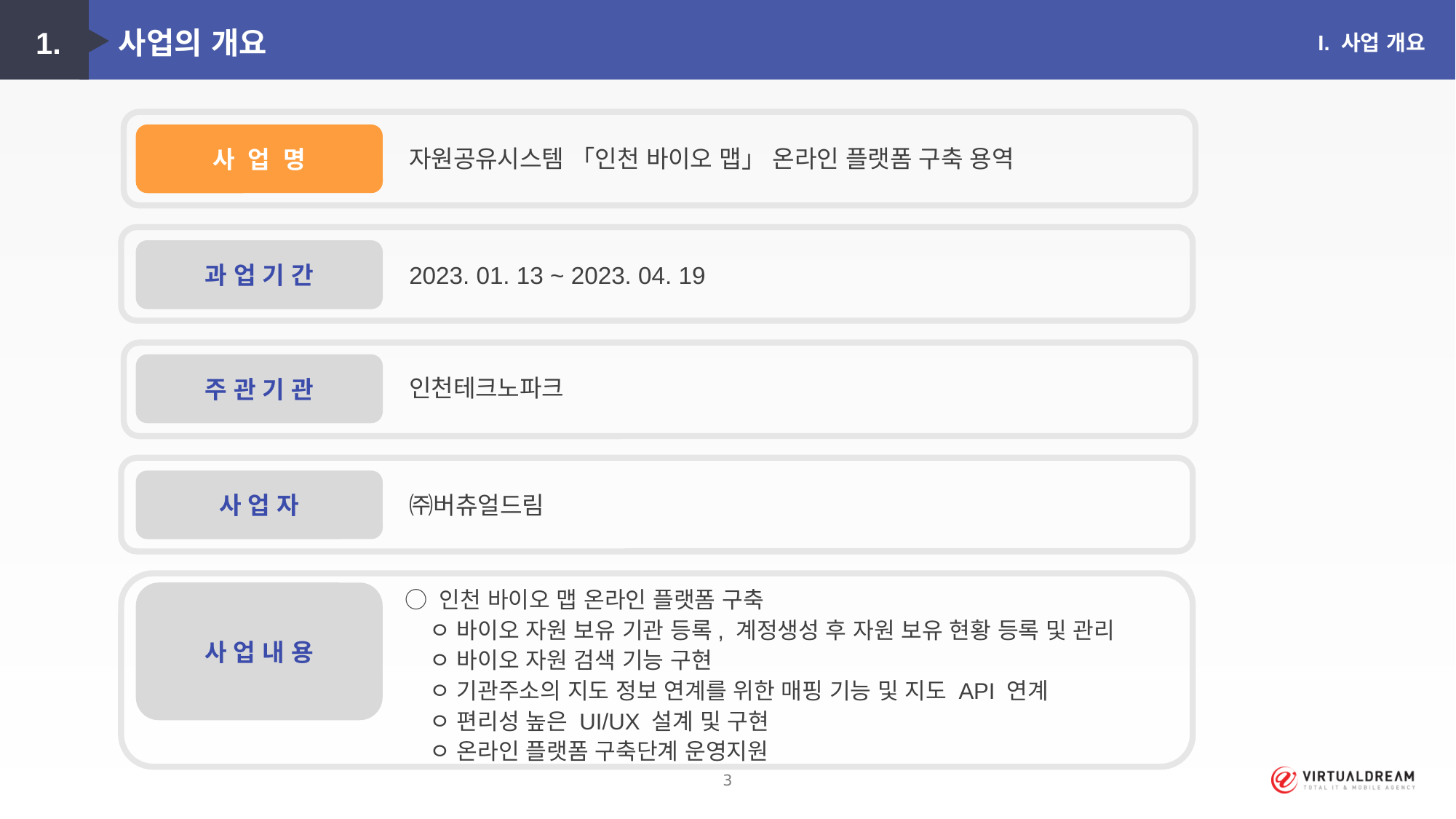

1.      사업의 개요
I. 사업 개요

사  업  명
자원공유시스템 「인천 바이오 맵」 온라인 플랫폼 구축 용역

과 업 기 간
2023. 01. 13 ~ 2023. 04. 19

주 관 기 관
인천테크노파크

사 업 자
㈜버츄얼드림

○ 인천 바이오 맵 온라인 플랫폼 구축
   ㅇ 바이오 자원 보유 기관 등록, 계정생성 후 자원 보유 현황 등록 및 관리
   ㅇ 바이오 자원 검색 기능 구현
   ㅇ 기관주소의 지도 정보 연계를 위한 매핑 기능 및 지도 API 연계
   ㅇ 편리성 높은 UI/UX 설계 및 구현
   ㅇ 온라인 플랫폼 구축단계 운영지원
사 업 내 용